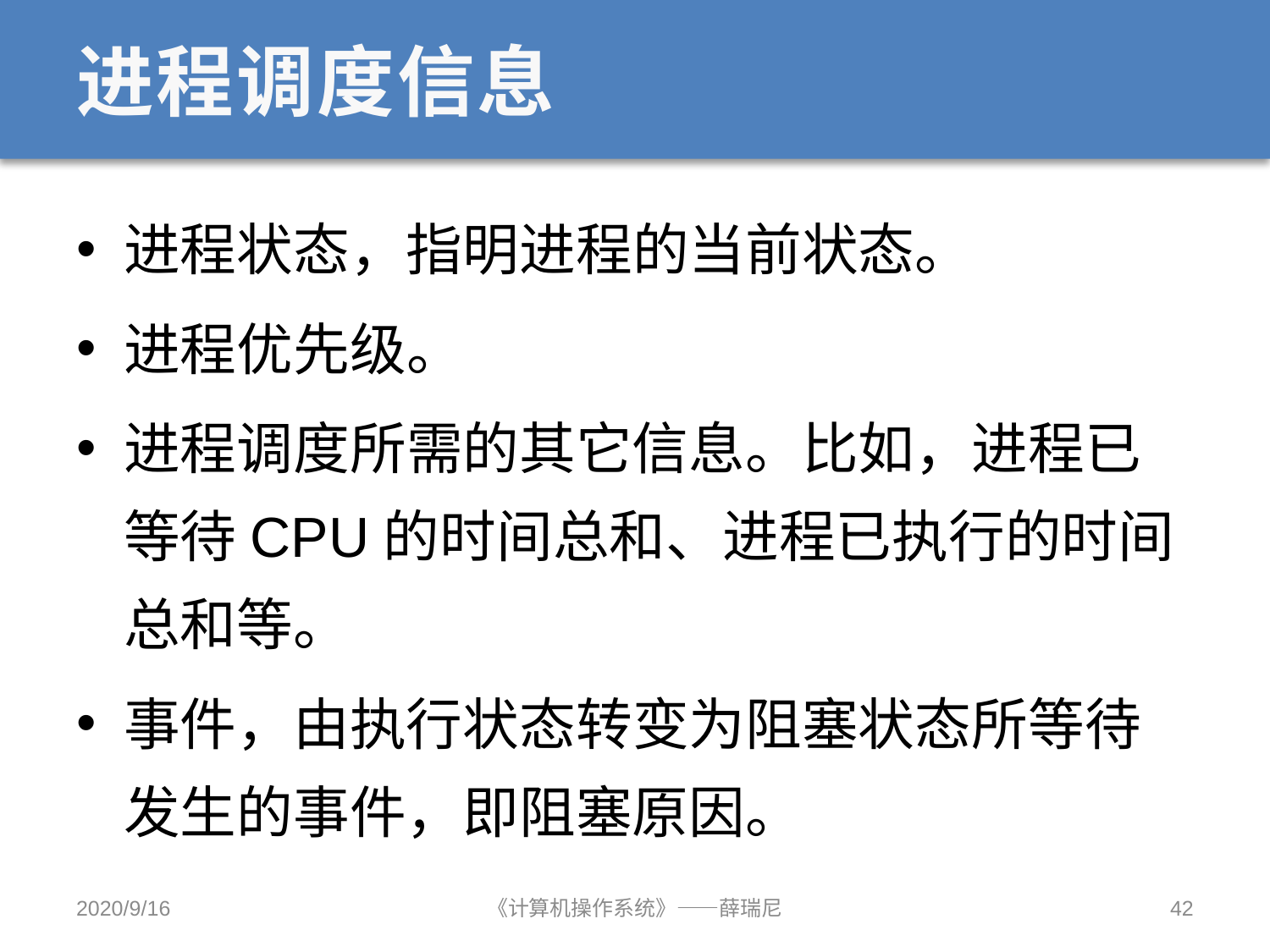

# 进程调度信息
进程状态，指明进程的当前状态。
进程优先级。
进程调度所需的其它信息。比如，进程已等待CPU的时间总和、进程已执行的时间总和等。
事件，由执行状态转变为阻塞状态所等待发生的事件，即阻塞原因。
2020/9/16
《计算机操作系统》——薛瑞尼
42